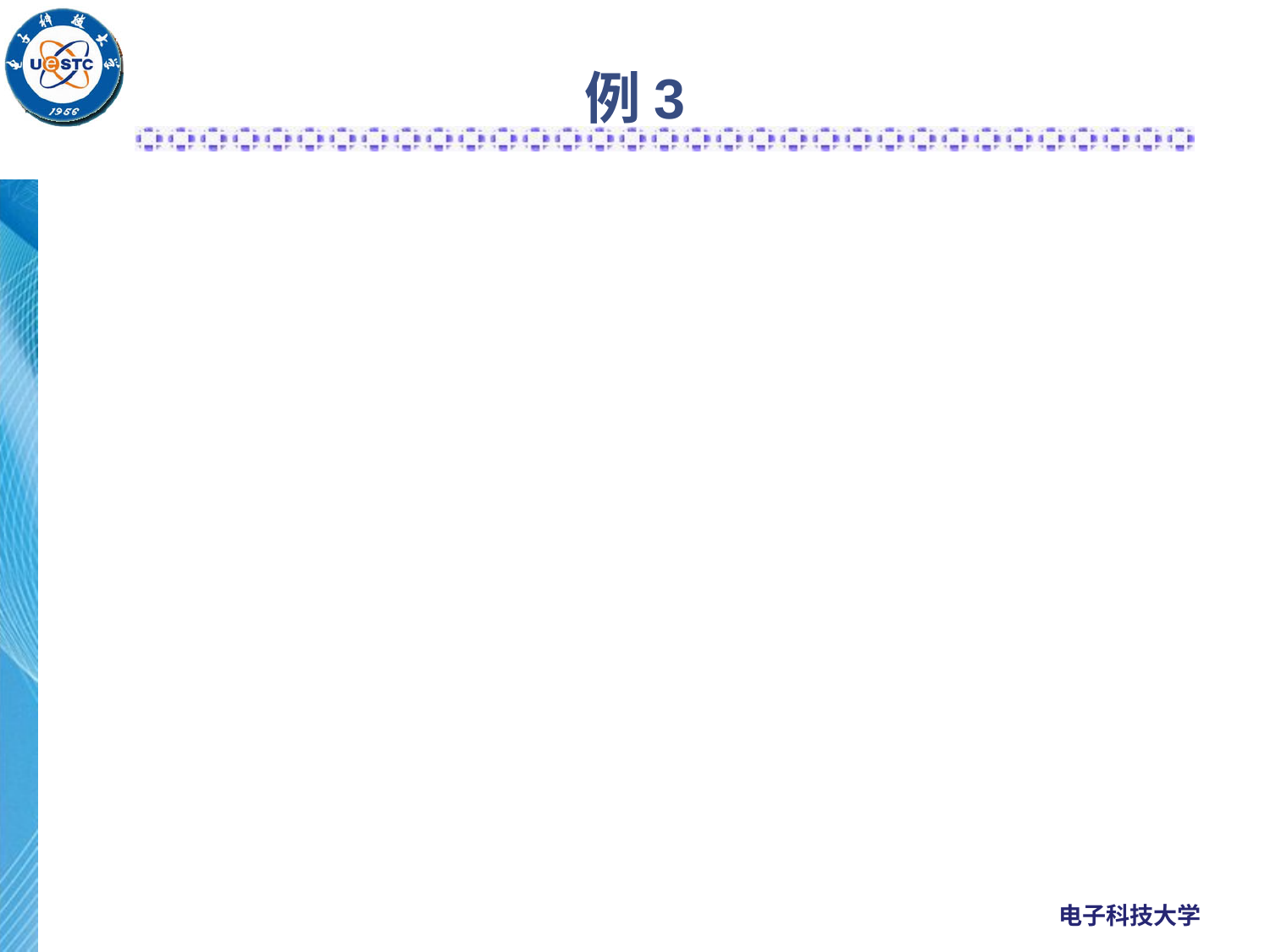

# 例3
桌上放一个盘子，每次只能放一个水果，爸爸像盘子里放苹果，妈妈向盘子里放橘子，女儿专吃苹果,儿子专吃橘子。盘子空的时候爸爸或妈妈才能向盘子里面放一个水果，仅当盘子里有自己需要的水果时才可取一个水果。把爸爸、妈妈、儿子、女儿看做四个进程，用PV操作进行管理，使这四个进程能正确地并发执行。